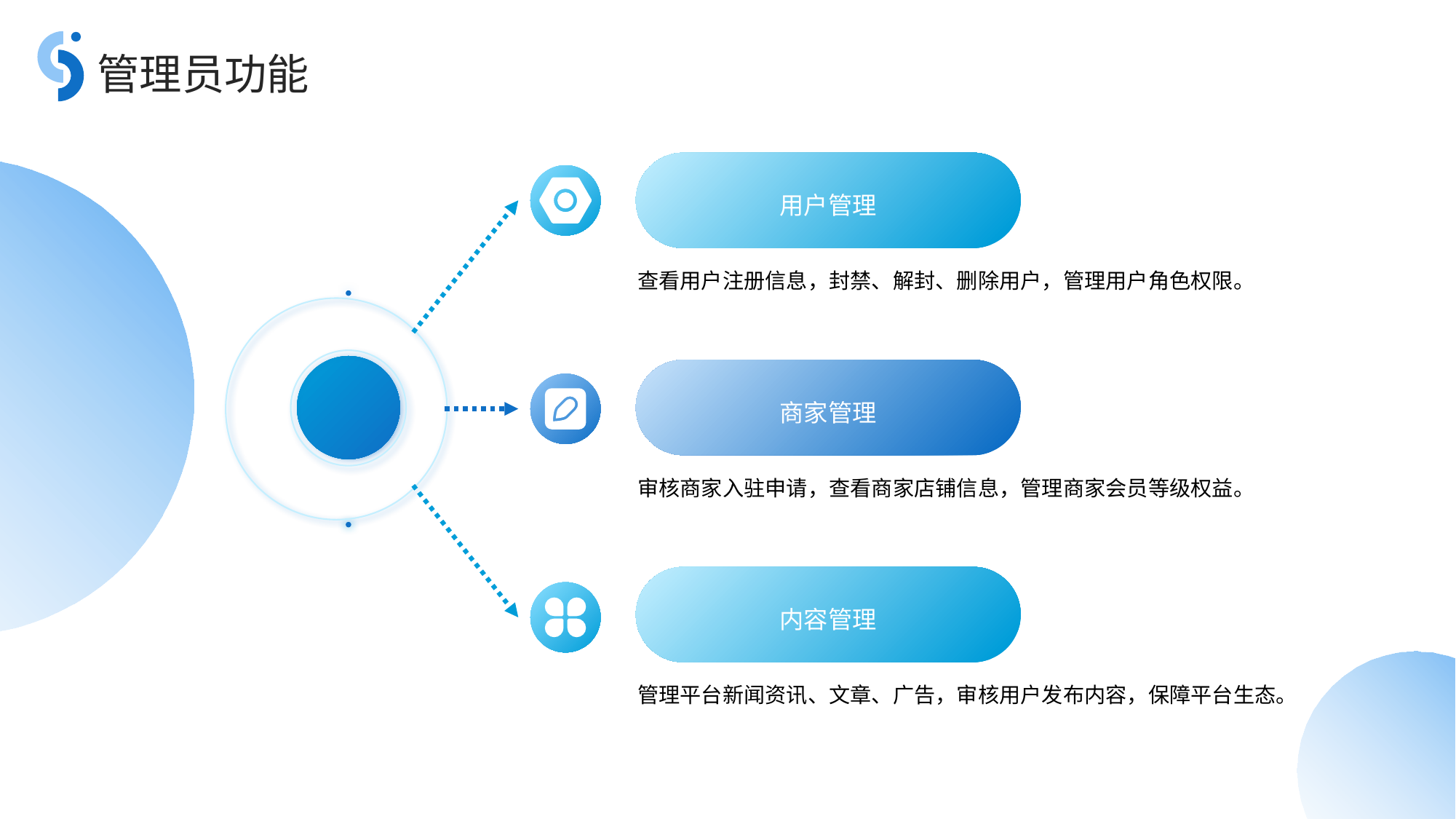

管理员功能

用户管理

查看用户注册信息，封禁、解封、删除用户，管理用户角色权限。

商家管理

审核商家入驻申请，查看商家店铺信息，管理商家会员等级权益。

内容管理

管理平台新闻资讯、文章、广告，审核用户发布内容，保障平台生态。